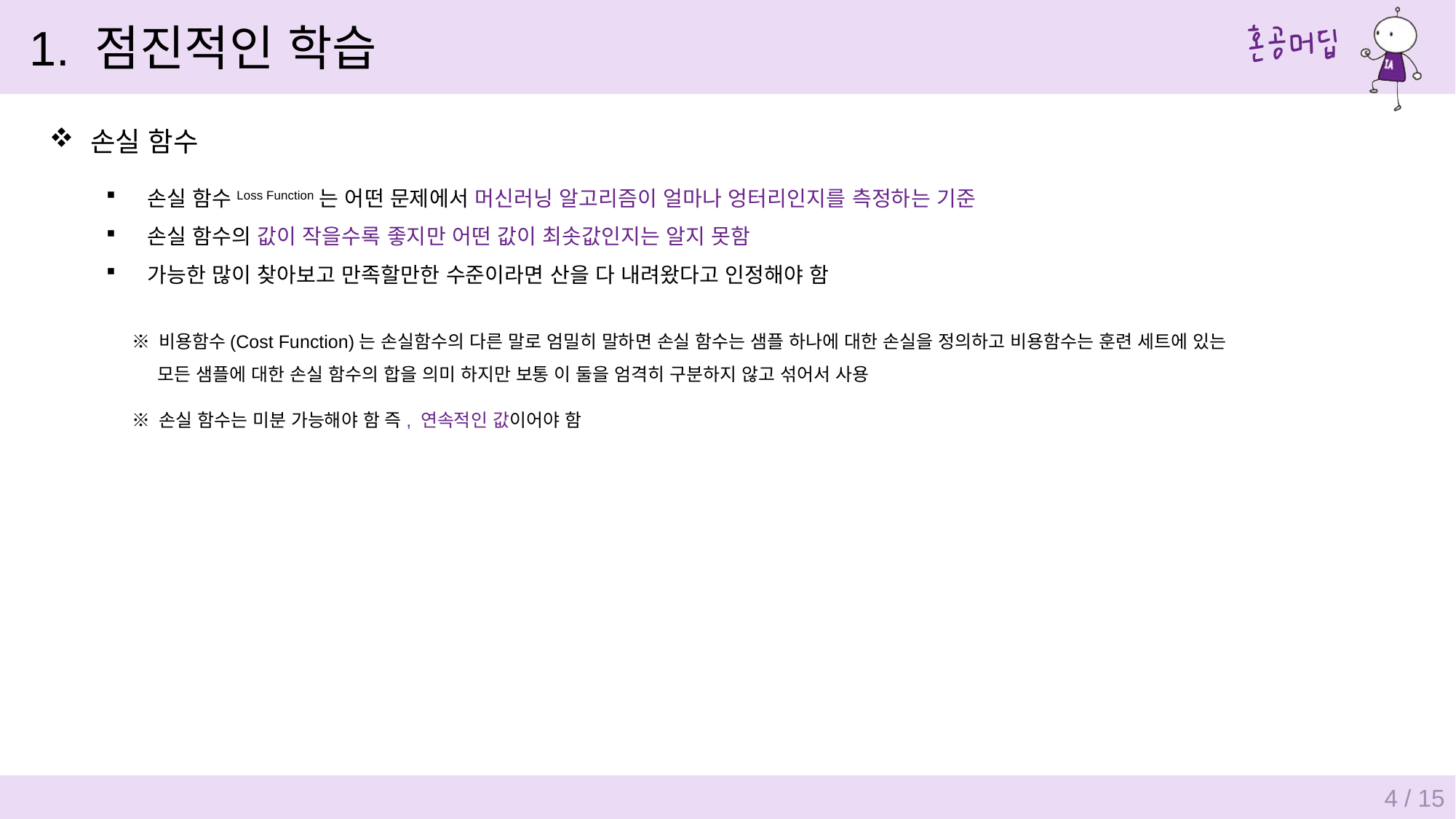

1. 점진적인 학습
손실 함수
손실 함수Loss Function는 어떤 문제에서 머신러닝 알고리즘이 얼마나 엉터리인지를 측정하는 기준
손실 함수의 값이 작을수록 좋지만 어떤 값이 최솟값인지는 알지 못함
가능한 많이 찾아보고 만족할만한 수준이라면 산을 다 내려왔다고 인정해야 함
※ 비용함수(Cost Function)는 손실함수의 다른 말로 엄밀히 말하면 손실 함수는 샘플 하나에 대한 손실을 정의하고 비용함수는 훈련 세트에 있는
     모든 샘플에 대한 손실 함수의 합을 의미 하지만 보통 이 둘을 엄격히 구분하지 않고 섞어서 사용
※ 손실 함수는 미분 가능해야 함 즉, 연속적인 값이어야 함
4 / 15